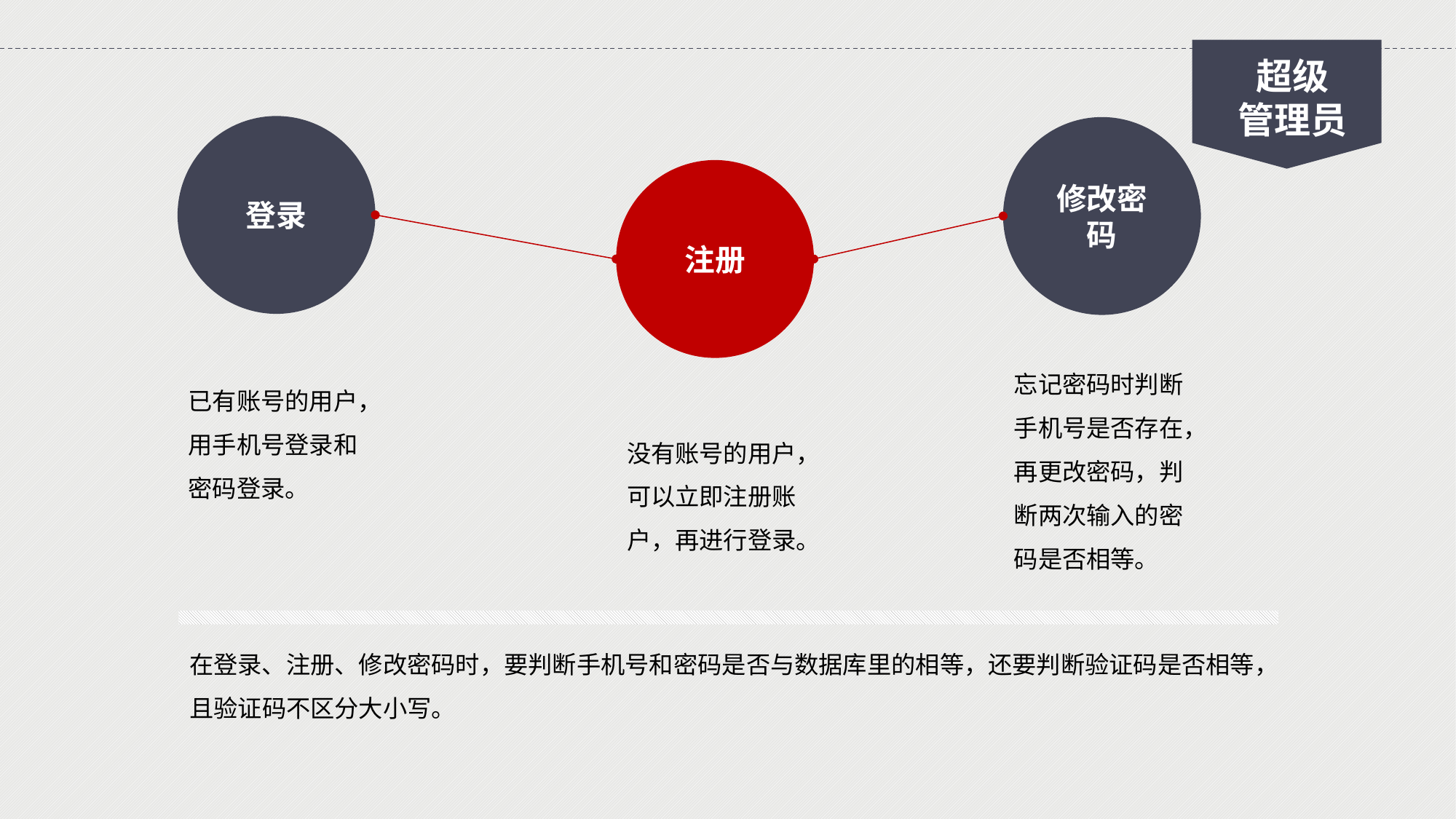

超级
管理员
登录
修改密码
注册
忘记密码时判断手机号是否存在，再更改密码，判断两次输入的密码是否相等。
已有账号的用户，用手机号登录和密码登录。
没有账号的用户，可以立即注册账户，再进行登录。

在登录、注册、修改密码时，要判断手机号和密码是否与数据库里的相等，还要判断验证码是否相等，且验证码不区分大小写。